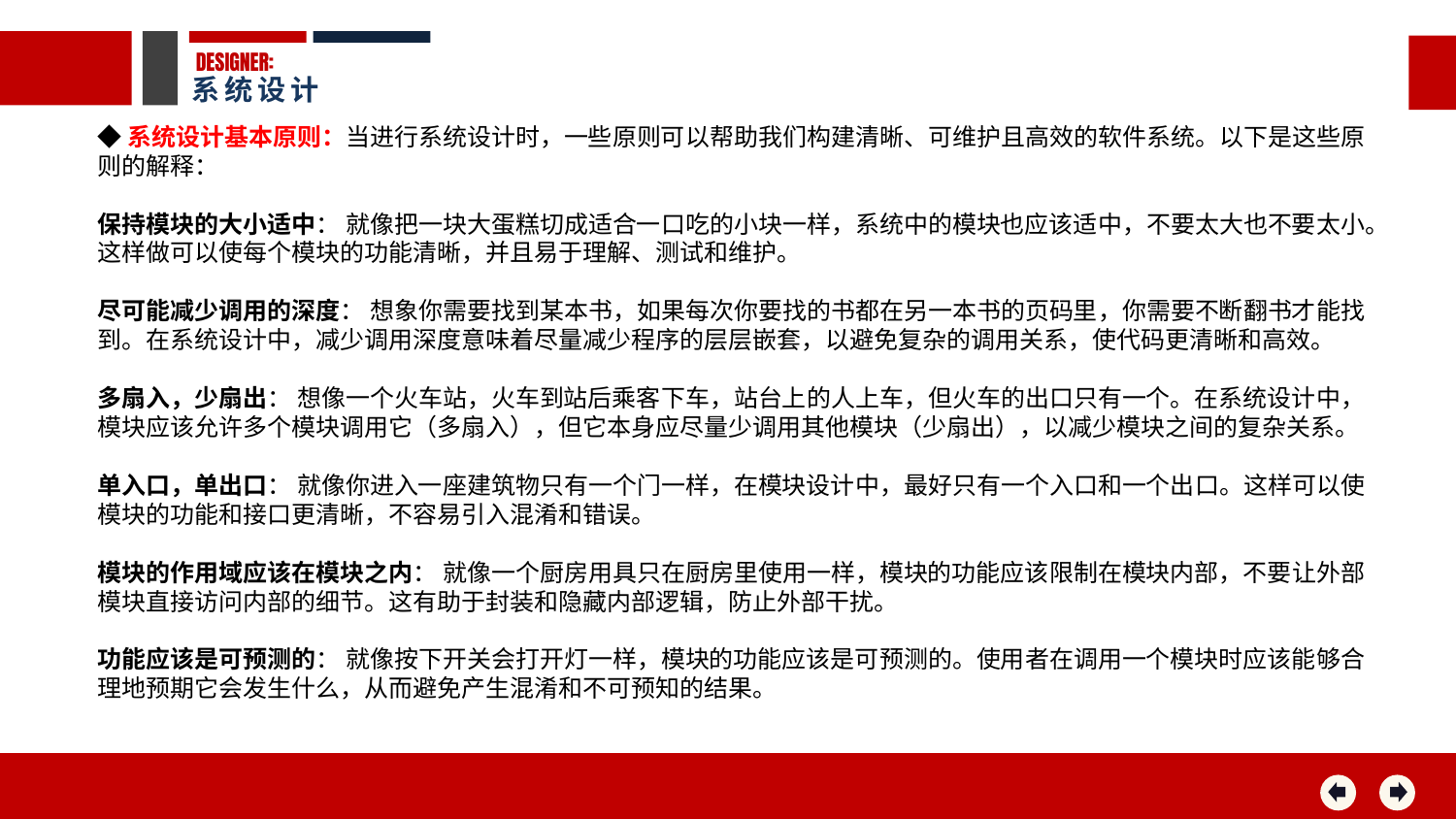

DESIGNER:
系统设计
◆系统设计基本原则：当进行系统设计时，一些原则可以帮助我们构建清晰、可维护且高效的软件系统。以下是这些原则的解释：

保持模块的大小适中： 就像把一块大蛋糕切成适合一口吃的小块一样，系统中的模块也应该适中，不要太大也不要太小。这样做可以使每个模块的功能清晰，并且易于理解、测试和维护。

尽可能减少调用的深度： 想象你需要找到某本书，如果每次你要找的书都在另一本书的页码里，你需要不断翻书才能找到。在系统设计中，减少调用深度意味着尽量减少程序的层层嵌套，以避免复杂的调用关系，使代码更清晰和高效。

多扇入，少扇出： 想像一个火车站，火车到站后乘客下车，站台上的人上车，但火车的出口只有一个。在系统设计中，模块应该允许多个模块调用它（多扇入），但它本身应尽量少调用其他模块（少扇出），以减少模块之间的复杂关系。

单入口，单出口： 就像你进入一座建筑物只有一个门一样，在模块设计中，最好只有一个入口和一个出口。这样可以使模块的功能和接口更清晰，不容易引入混淆和错误。

模块的作用域应该在模块之内： 就像一个厨房用具只在厨房里使用一样，模块的功能应该限制在模块内部，不要让外部模块直接访问内部的细节。这有助于封装和隐藏内部逻辑，防止外部干扰。

功能应该是可预测的： 就像按下开关会打开灯一样，模块的功能应该是可预测的。使用者在调用一个模块时应该能够合理地预期它会发生什么，从而避免产生混淆和不可预知的结果。